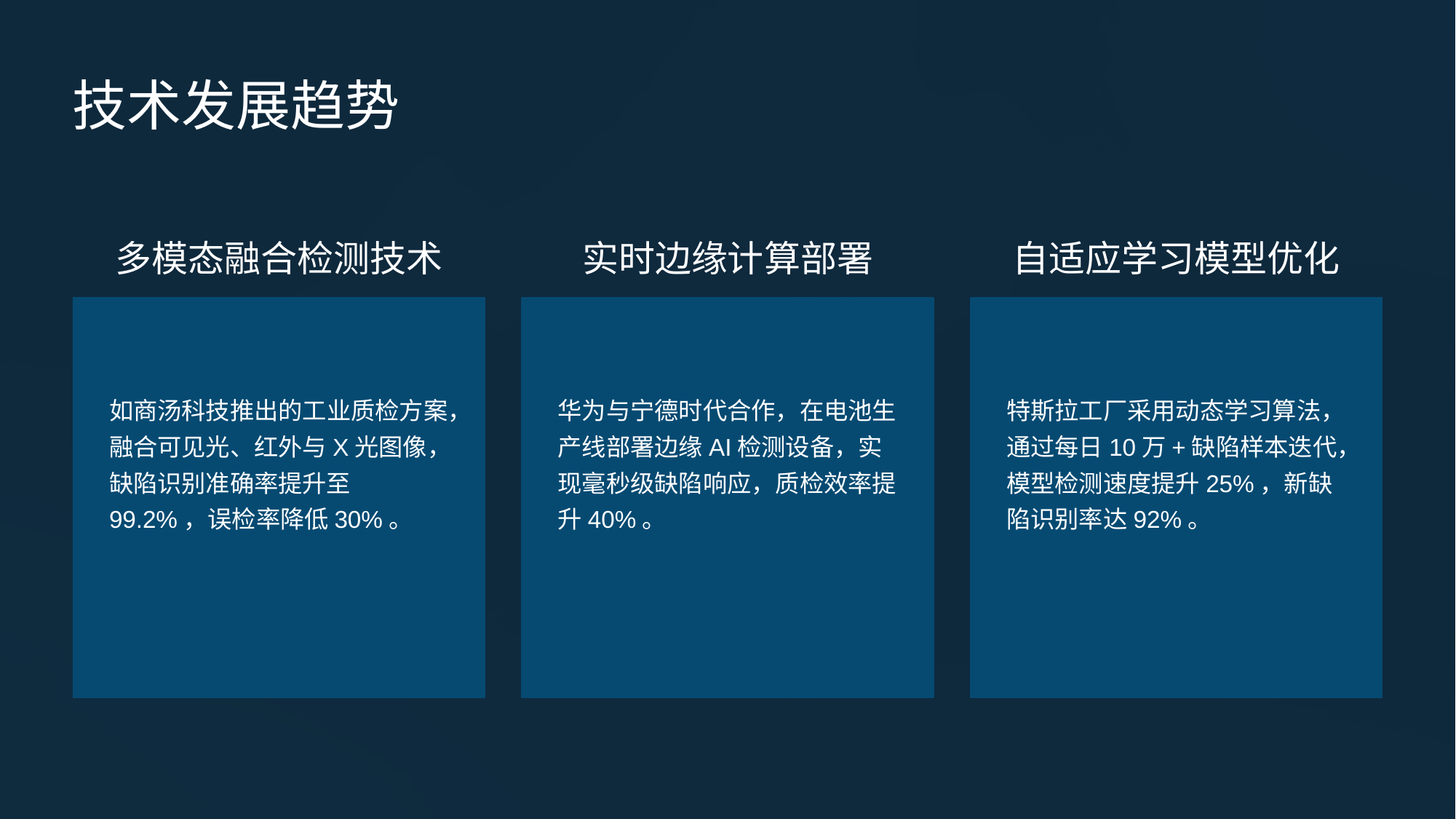

技术发展趋势
多模态融合检测技术
实时边缘计算部署
自适应学习模型优化

如商汤科技推出的工业质检方案，融合可见光、红外与X光图像，缺陷识别准确率提升至99.2%，误检率降低30%。
华为与宁德时代合作，在电池生产线部署边缘AI检测设备，实现毫秒级缺陷响应，质检效率提升40%。
特斯拉工厂采用动态学习算法，通过每日10万+缺陷样本迭代，模型检测速度提升25%，新缺陷识别率达92%。